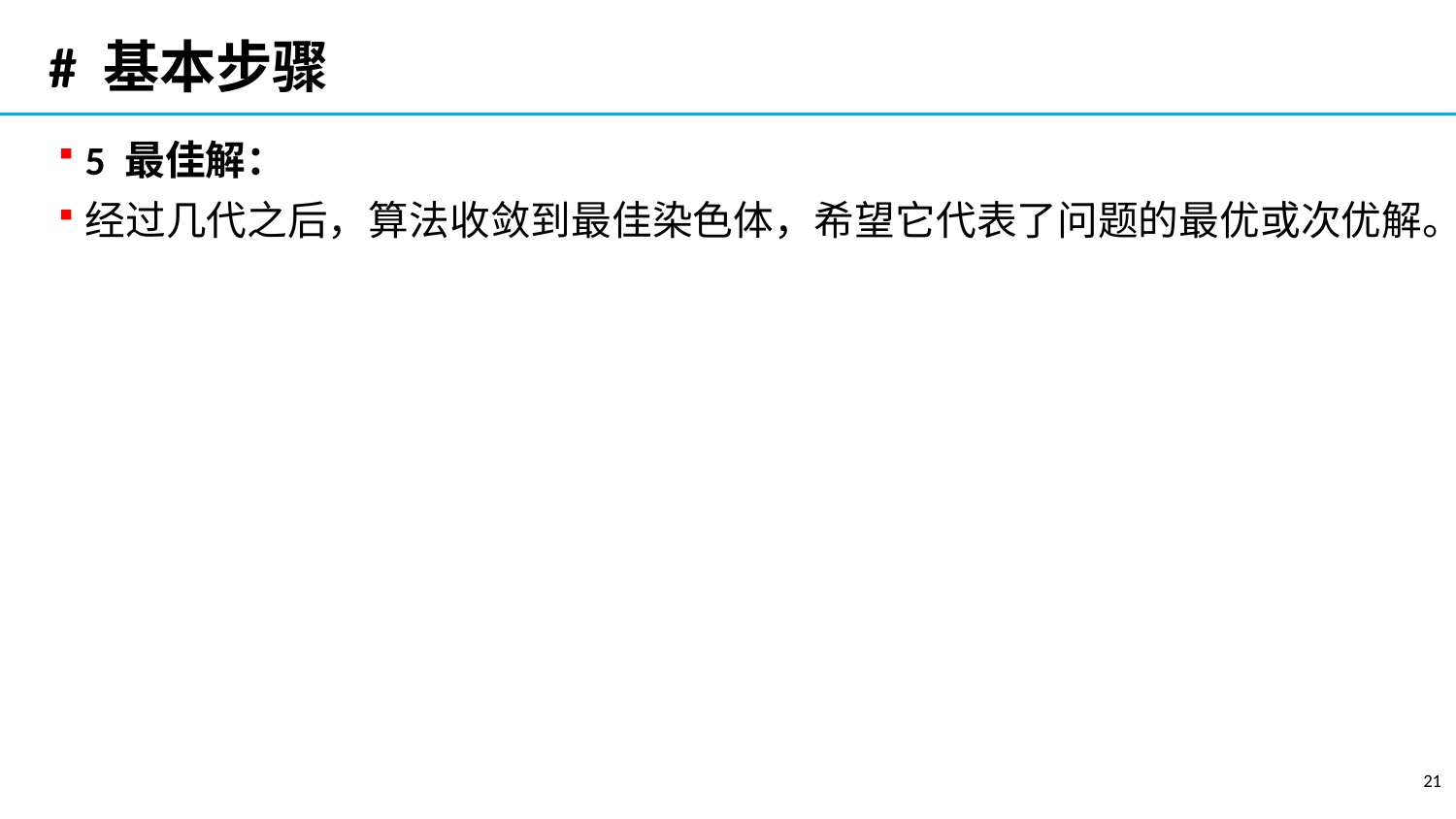

# # 基本步骤

5 最佳解：
经过几代之后，算法收敛到最佳染色体，希望它代表了问题的最优或次优解。
21